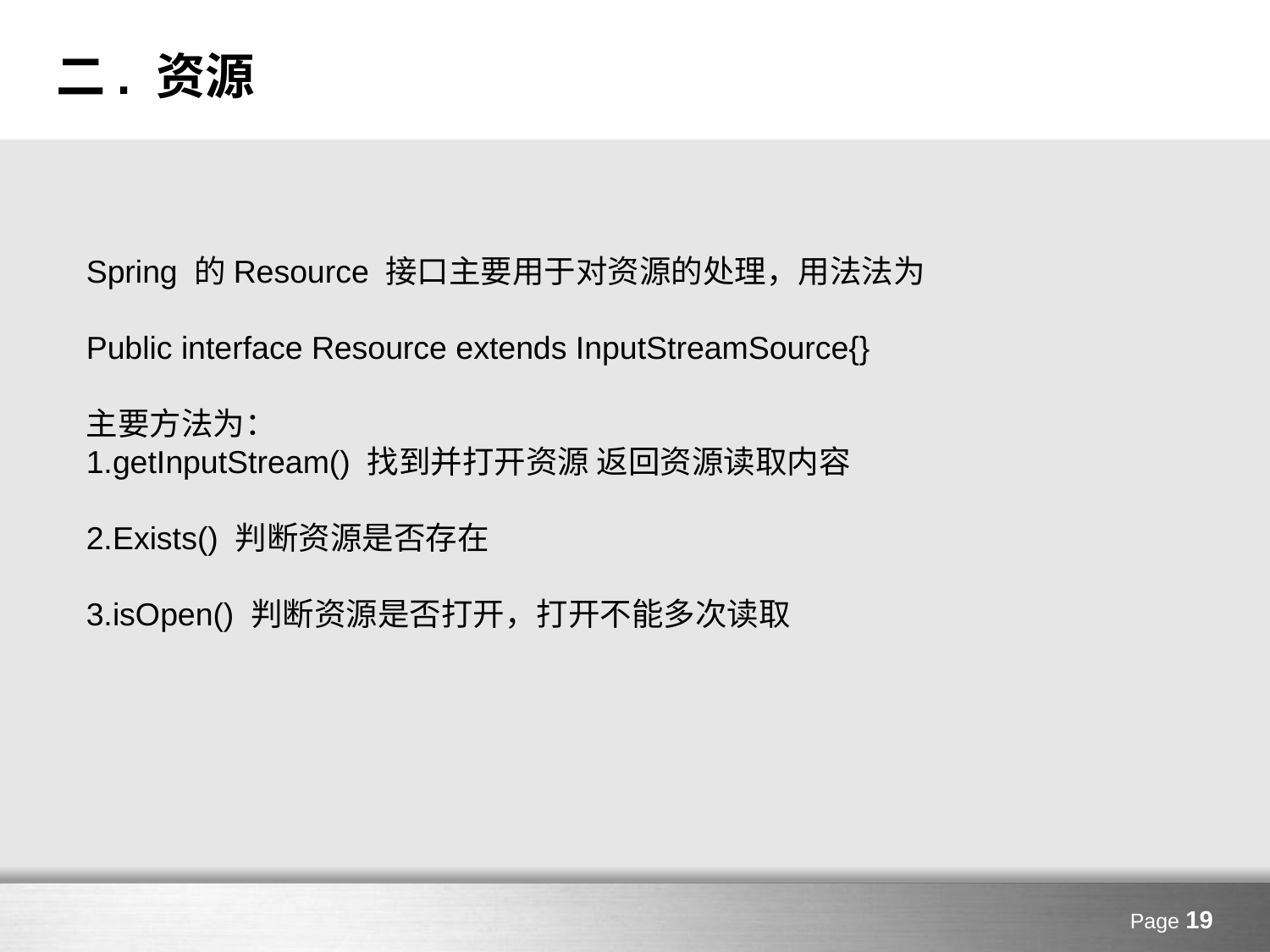

# 二. 资源
Spring 的Resource 接口主要用于对资源的处理，用法法为

Public interface Resource extends InputStreamSource{}

主要方法为：
1.getInputStream() 找到并打开资源 返回资源读取内容

2.Exists() 判断资源是否存在

3.isOpen() 判断资源是否打开，打开不能多次读取
Page 19